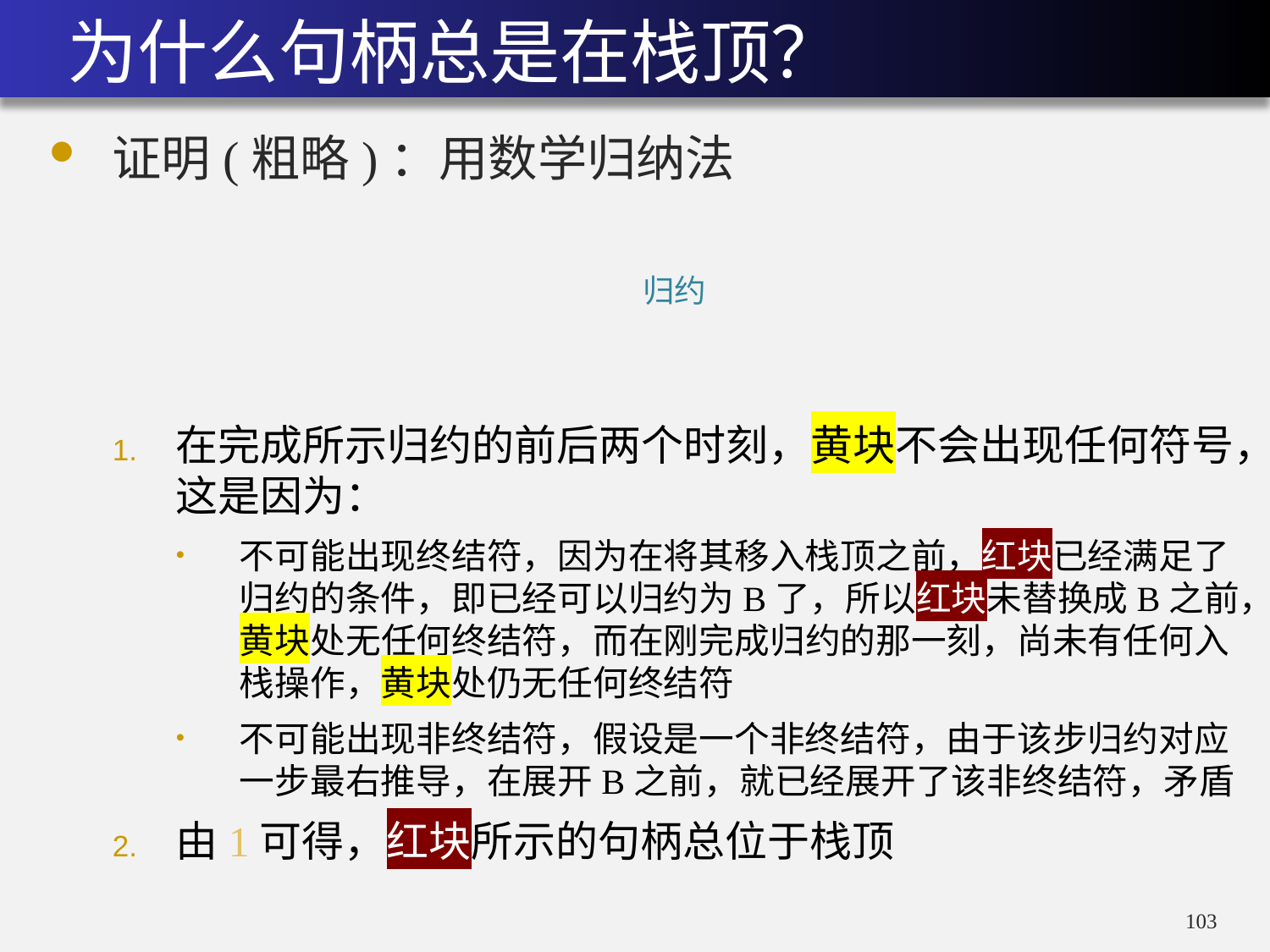

# 为什么句柄总是在栈顶？
证明(粗略)：用数学归纳法

在完成所示归约的前后两个时刻，黄块不会出现任何符号，这是因为：
不可能出现终结符，因为在将其移入栈顶之前，红块已经满足了归约的条件，即已经可以归约为B了，所以红块未替换成B之前，黄块处无任何终结符，而在刚完成归约的那一刻，尚未有任何入栈操作，黄块处仍无任何终结符
不可能出现非终结符，假设是一个非终结符，由于该步归约对应一步最右推导，在展开B之前，就已经展开了该非终结符，矛盾
由1可得，红块所示的句柄总位于栈顶
归约
103